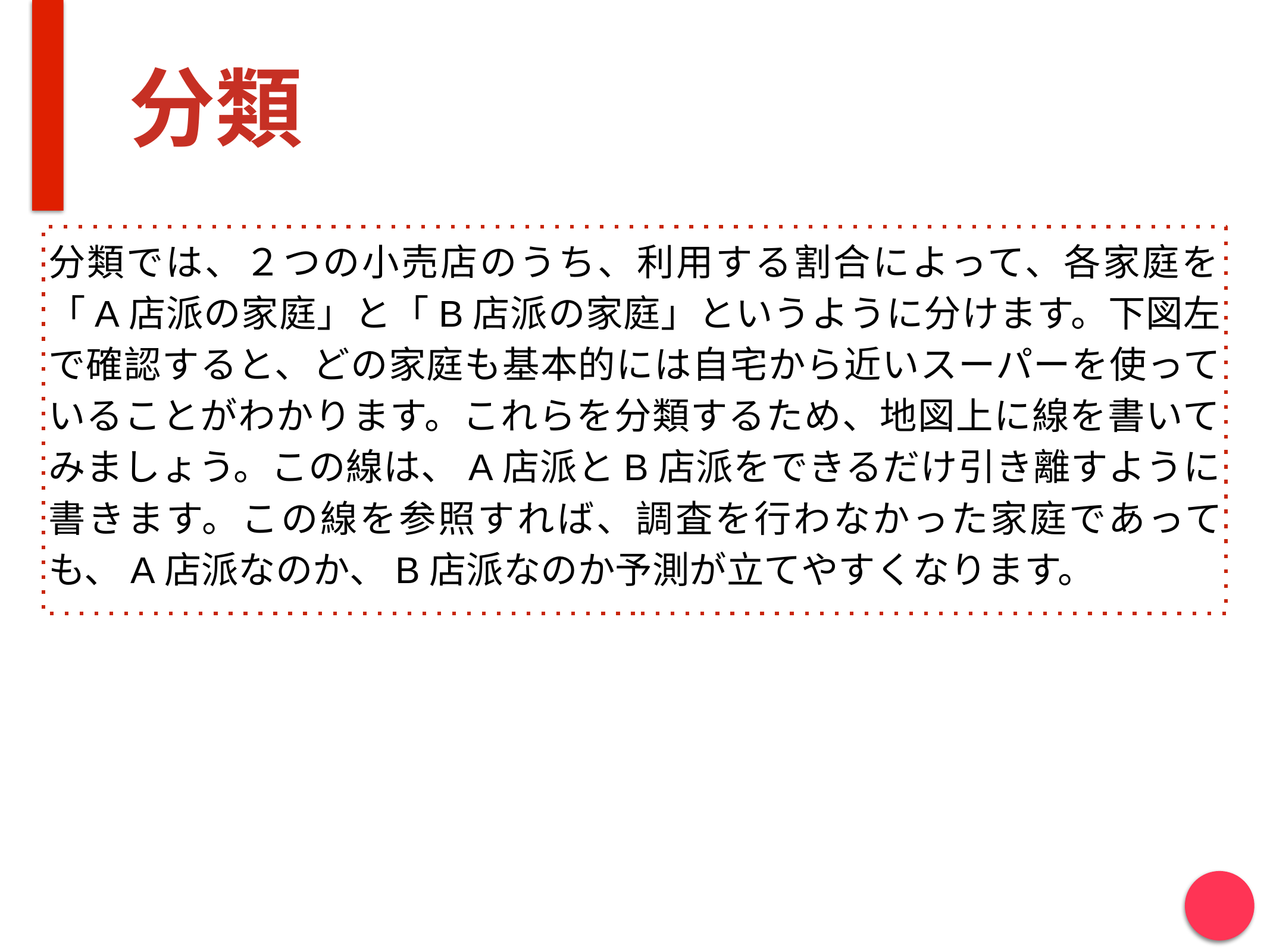

# 分類
分類では、２つの小売店のうち、利用する割合によって、各家庭を
「A店派の家庭」と「B店派の家庭」というように分けます。下図左
で確認すると、どの家庭も基本的には自宅から近いスーパーを使っていることがわかります。これらを分類するため、地図上に線を書いてみましょう。この線は、A店派とB店派をできるだけ引き離すように
書きます。この線を参照すれば、調査を行わなかった家庭であっても、A店派なのか、B店派なのか予測が立てやすくなります。